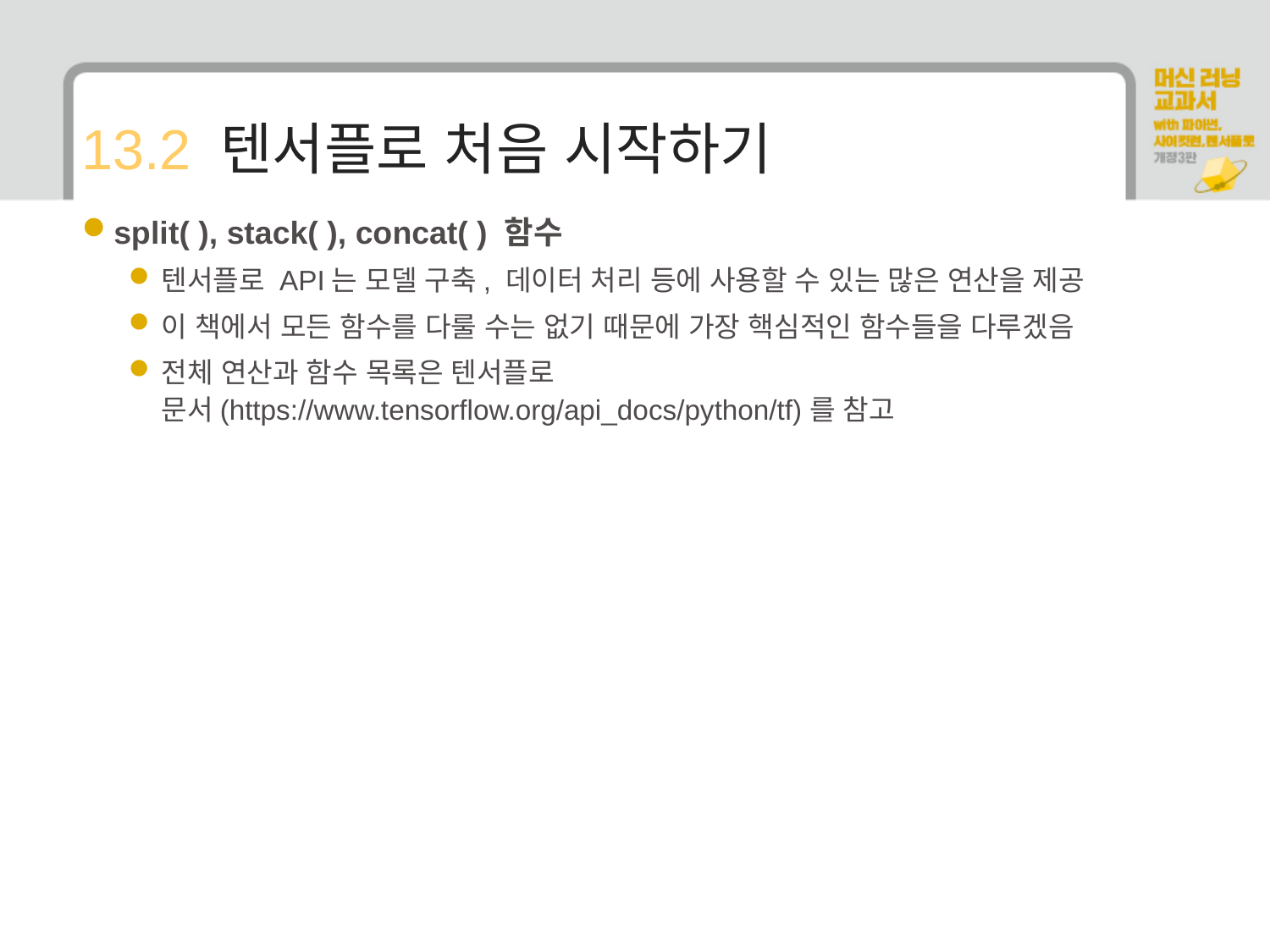

# 13.2 텐서플로 처음 시작하기
split( ), stack( ), concat( ) 함수
텐서플로 API는 모델 구축, 데이터 처리 등에 사용할 수 있는 많은 연산을 제공
이 책에서 모든 함수를 다룰 수는 없기 때문에 가장 핵심적인 함수들을 다루겠음
전체 연산과 함수 목록은 텐서플로 문서(https://www.tensorflow.org/api_docs/python/tf)를 참고